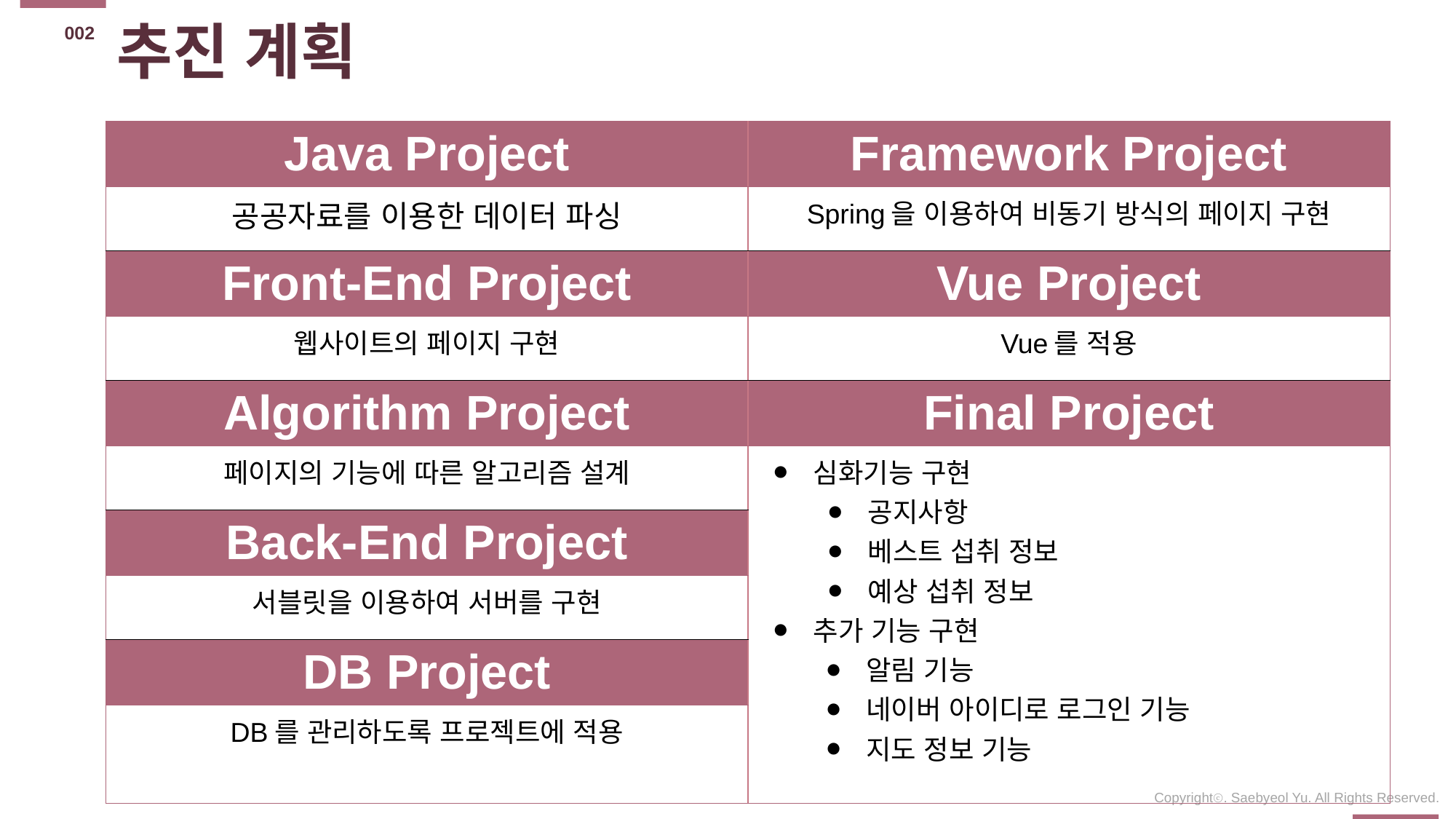

추진 계획
002
| Java Project | Framework Project |
| --- | --- |
| 공공자료를 이용한 데이터 파싱 | Spring을 이용하여 비동기 방식의 페이지 구현 |
| Front-End Project | Vue Project |
| 웹사이트의 페이지 구현 | Vue를 적용 |
| Algorithm Project | Final Project |
| 페이지의 기능에 따른 알고리즘 설계 | 심화기능 구현 공지사항 베스트 섭취 정보 예상 섭취 정보 추가 기능 구현 알림 기능 네이버 아이디로 로그인 기능 지도 정보 기능 |
| Back-End Project |  |
| 서블릿을 이용하여 서버를 구현 |  |
| DB Project |  |
| DB를 관리하도록 프로젝트에 적용 |  |